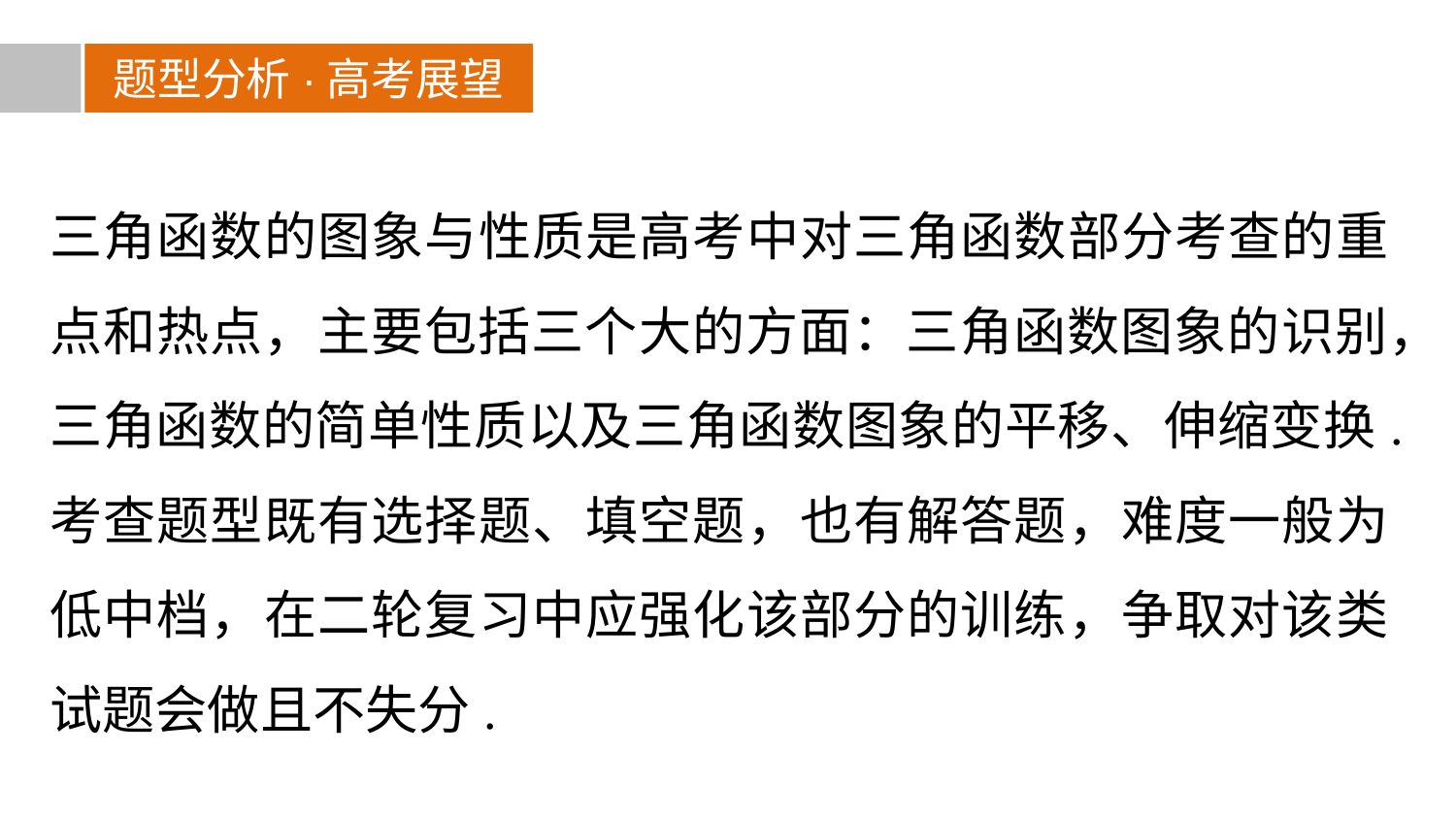

题型分析·高考展望
三角函数的图象与性质是高考中对三角函数部分考查的重点和热点，主要包括三个大的方面：三角函数图象的识别，三角函数的简单性质以及三角函数图象的平移、伸缩变换.考查题型既有选择题、填空题，也有解答题，难度一般为低中档，在二轮复习中应强化该部分的训练，争取对该类试题会做且不失分.